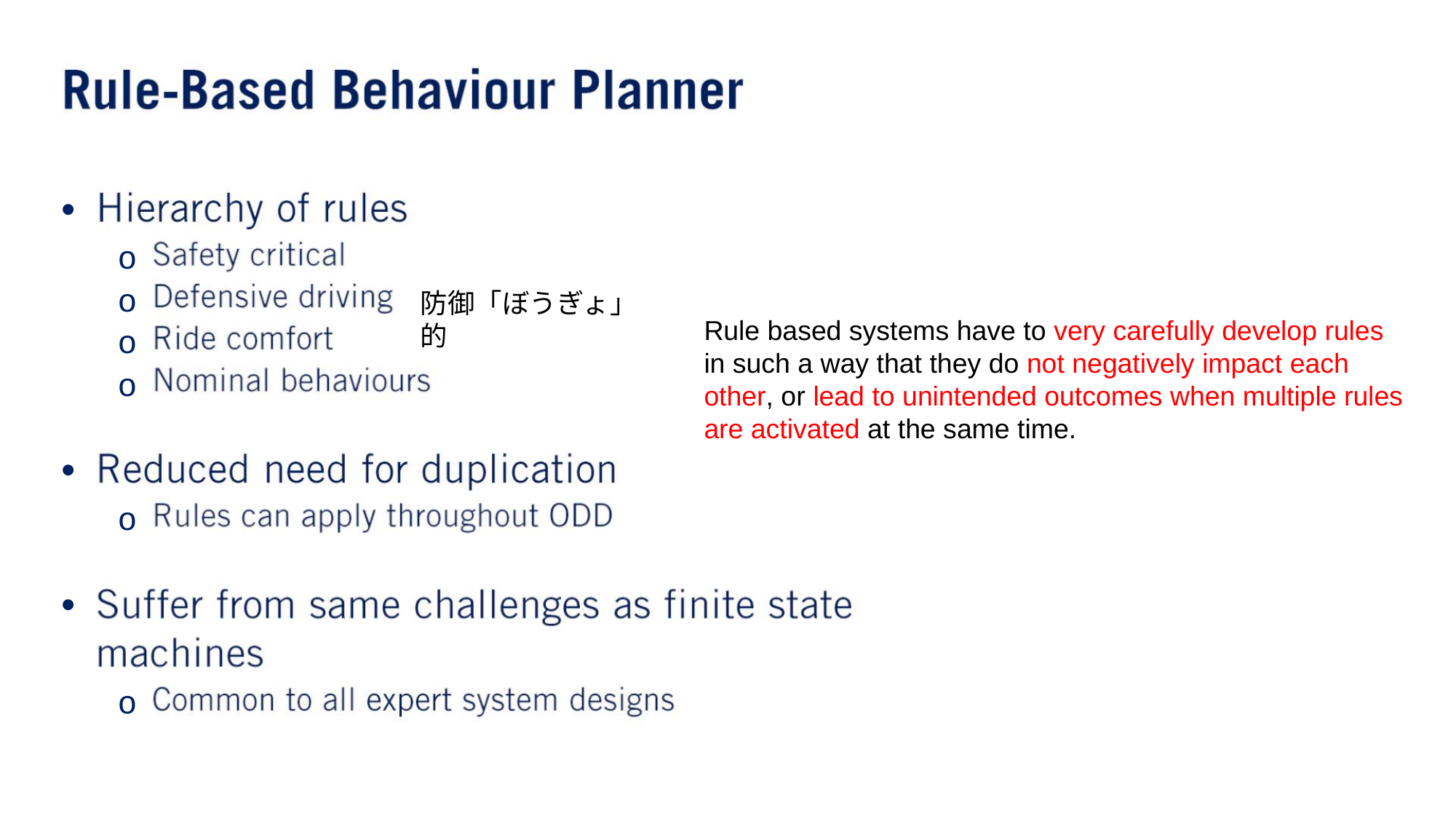

•
o
o
o
o
防御「ぼうぎょ」的
Rule based systems have to very carefully develop rules in such a way that they do not negatively impact each other, or lead to unintended outcomes when multiple rules are activated at the same time.
•
•
o
o